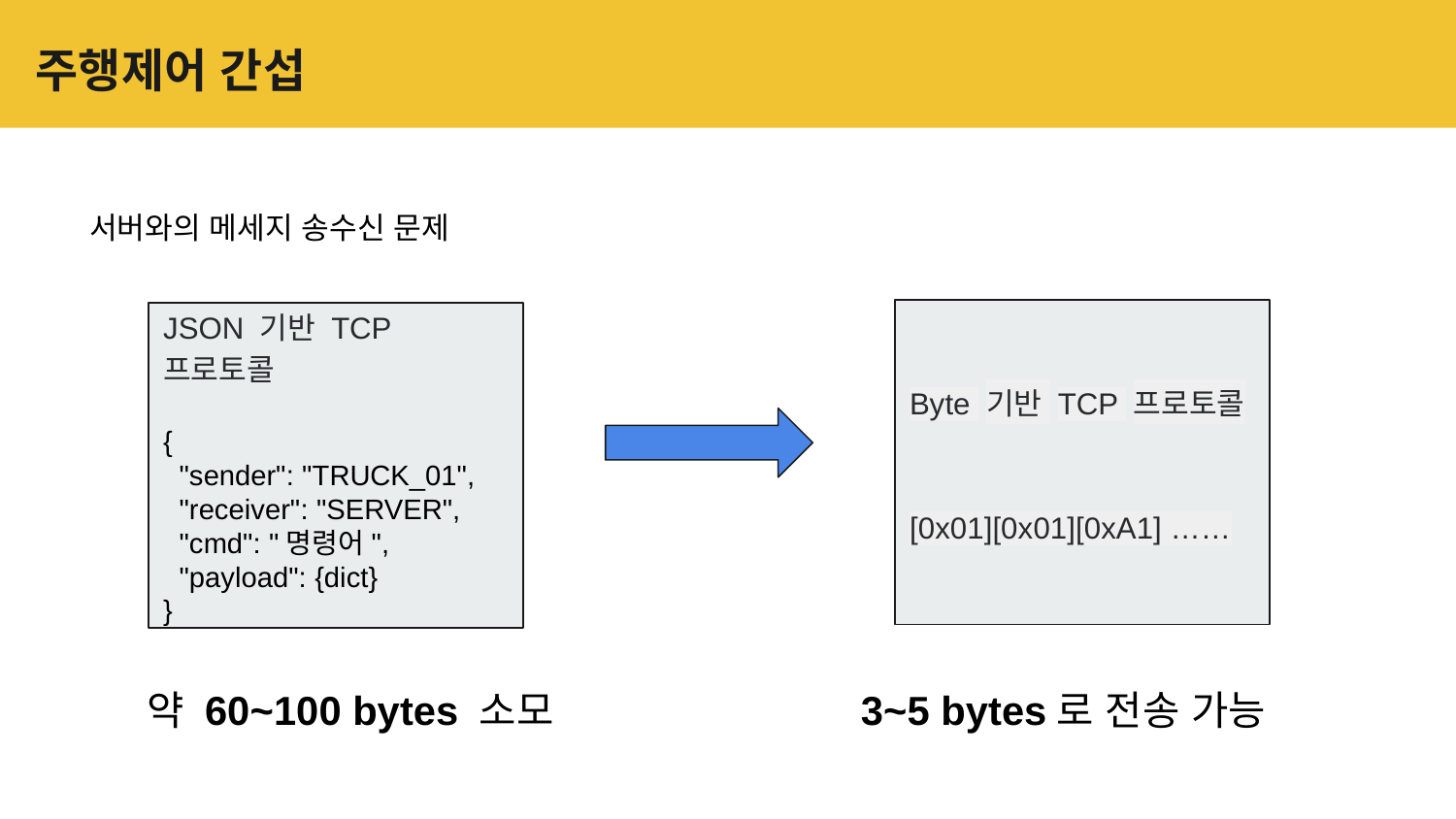

# 주행제어 간섭
서버와의 메세지 송수신 문제
Byte 기반 TCP 프로토콜

[0x01][0x01][0xA1] ……
JSON 기반 TCP 프로토콜
{
  "sender": "TRUCK_01",
  "receiver": "SERVER",
  "cmd": "명령어",
  "payload": {dict}
}

약 60~100 bytes 소모
3~5 bytes로 전송 가능